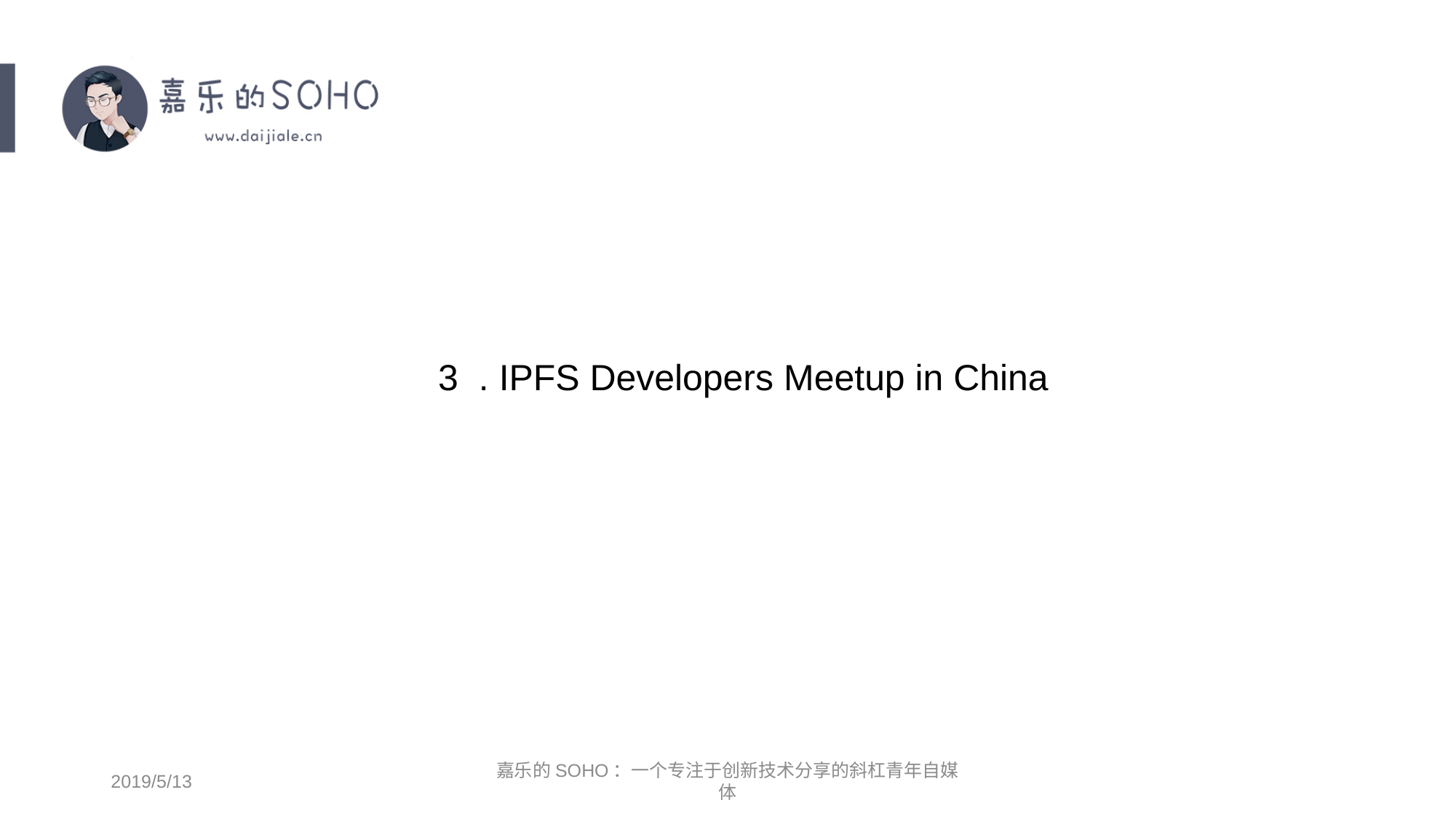

3  . IPFS Developers Meetup in China

2019/5/13
嘉乐的SOHO：一个专注于创新技术分享的斜杠青年自媒体